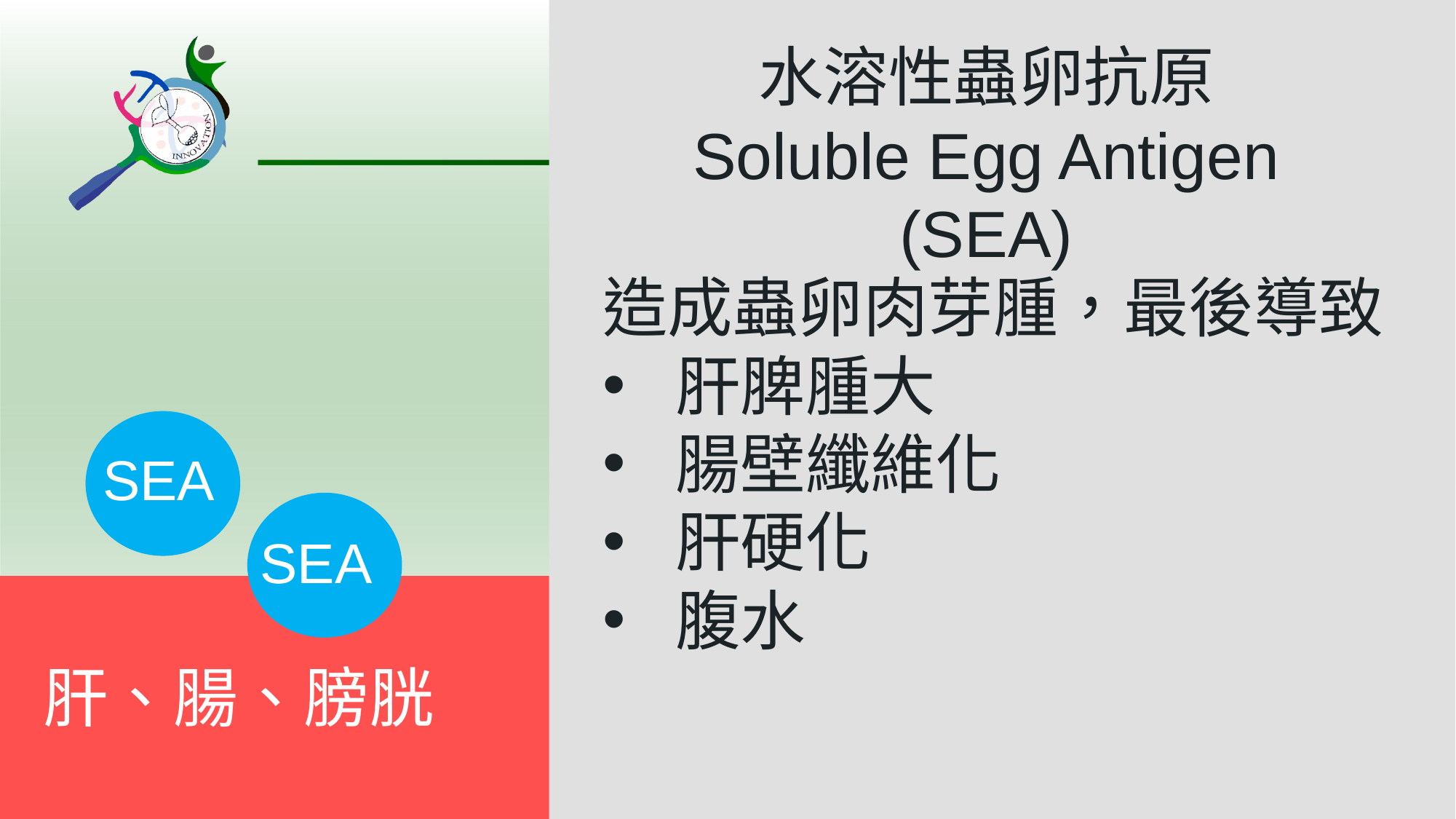

水溶性蟲卵抗原
Soluble Egg Antigen (SEA)
造成蟲卵肉芽腫，最後導致
肝脾腫大
腸壁纖維化
肝硬化
腹水

SEA

SEA

肝、腸、膀胱